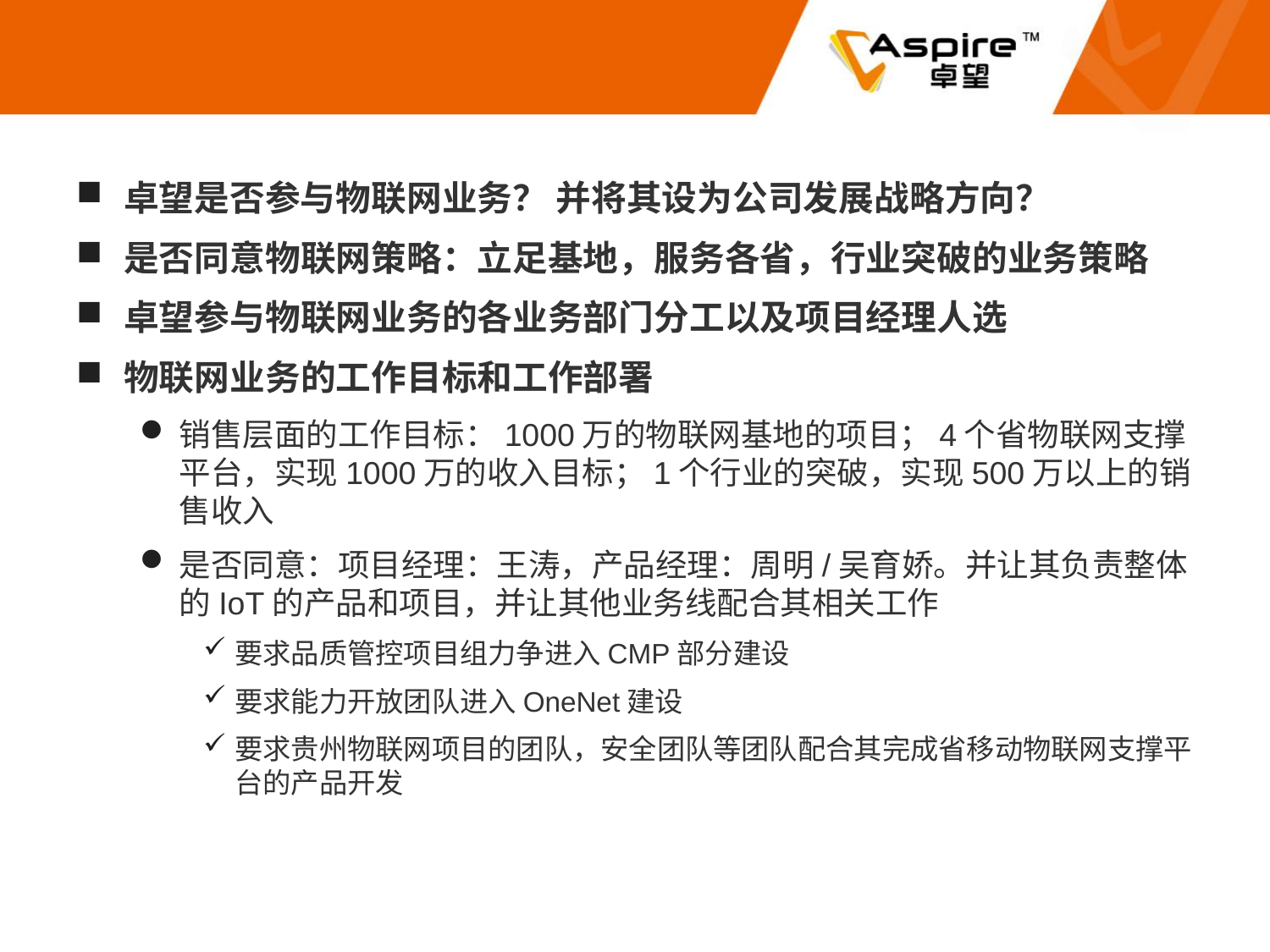

#
卓望是否参与物联网业务？ 并将其设为公司发展战略方向？
是否同意物联网策略：立足基地，服务各省，行业突破的业务策略
卓望参与物联网业务的各业务部门分工以及项目经理人选
物联网业务的工作目标和工作部署
销售层面的工作目标：1000万的物联网基地的项目；4个省物联网支撑平台，实现1000万的收入目标；1个行业的突破，实现500万以上的销售收入
是否同意：项目经理：王涛，产品经理：周明/吴育娇。并让其负责整体的IoT的产品和项目，并让其他业务线配合其相关工作
要求品质管控项目组力争进入CMP部分建设
要求能力开放团队进入OneNet建设
要求贵州物联网项目的团队，安全团队等团队配合其完成省移动物联网支撑平台的产品开发